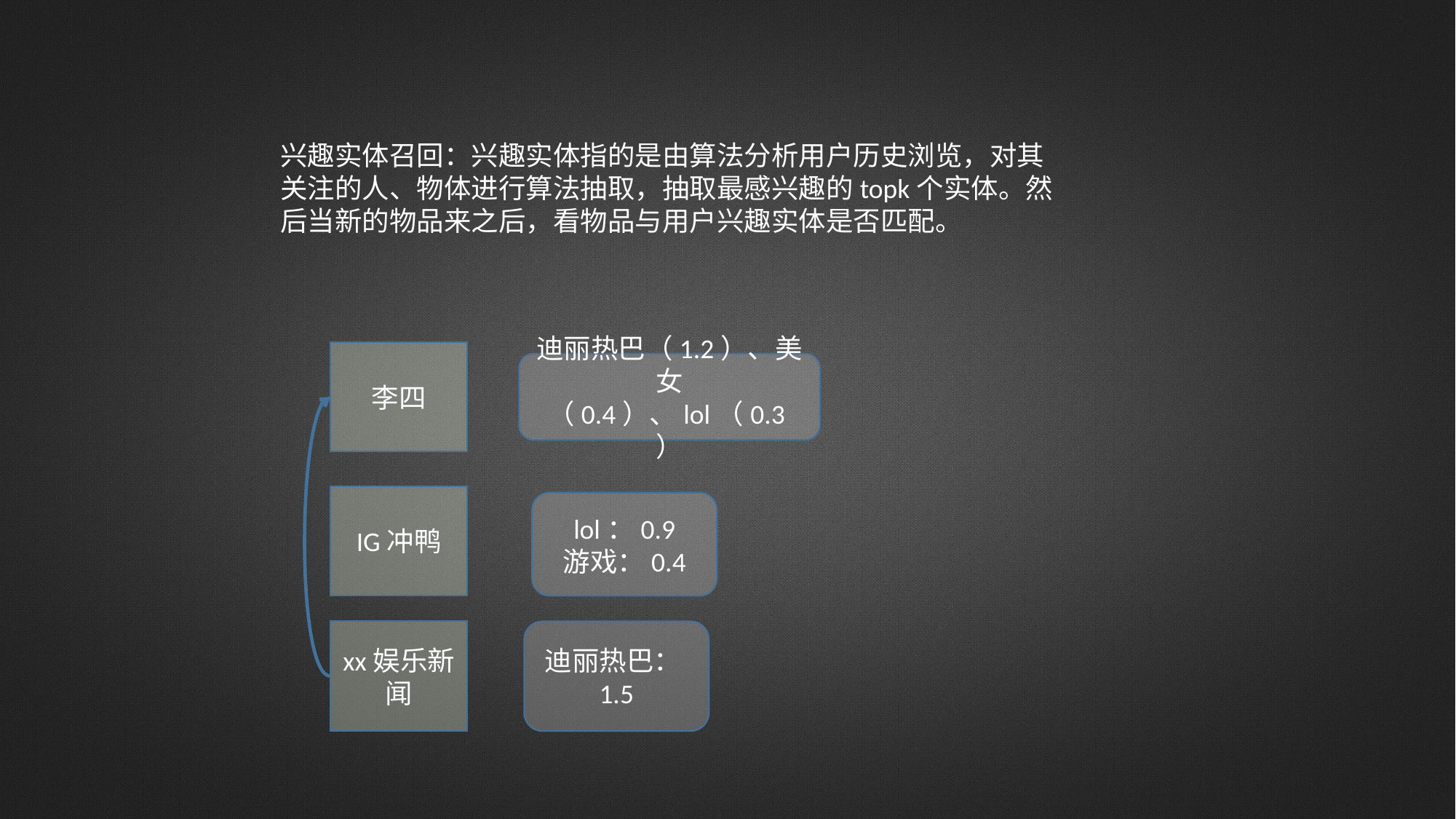

兴趣实体召回：兴趣实体指的是由算法分析用户历史浏览，对其关注的人、物体进行算法抽取，抽取最感兴趣的topk个实体。然后当新的物品来之后，看物品与用户兴趣实体是否匹配。
李四
迪丽热巴（1.2）、美女（0.4）、lol（0.3）
IG冲鸭
lol：0.9
游戏：0.4
xx娱乐新闻
迪丽热巴：1.5